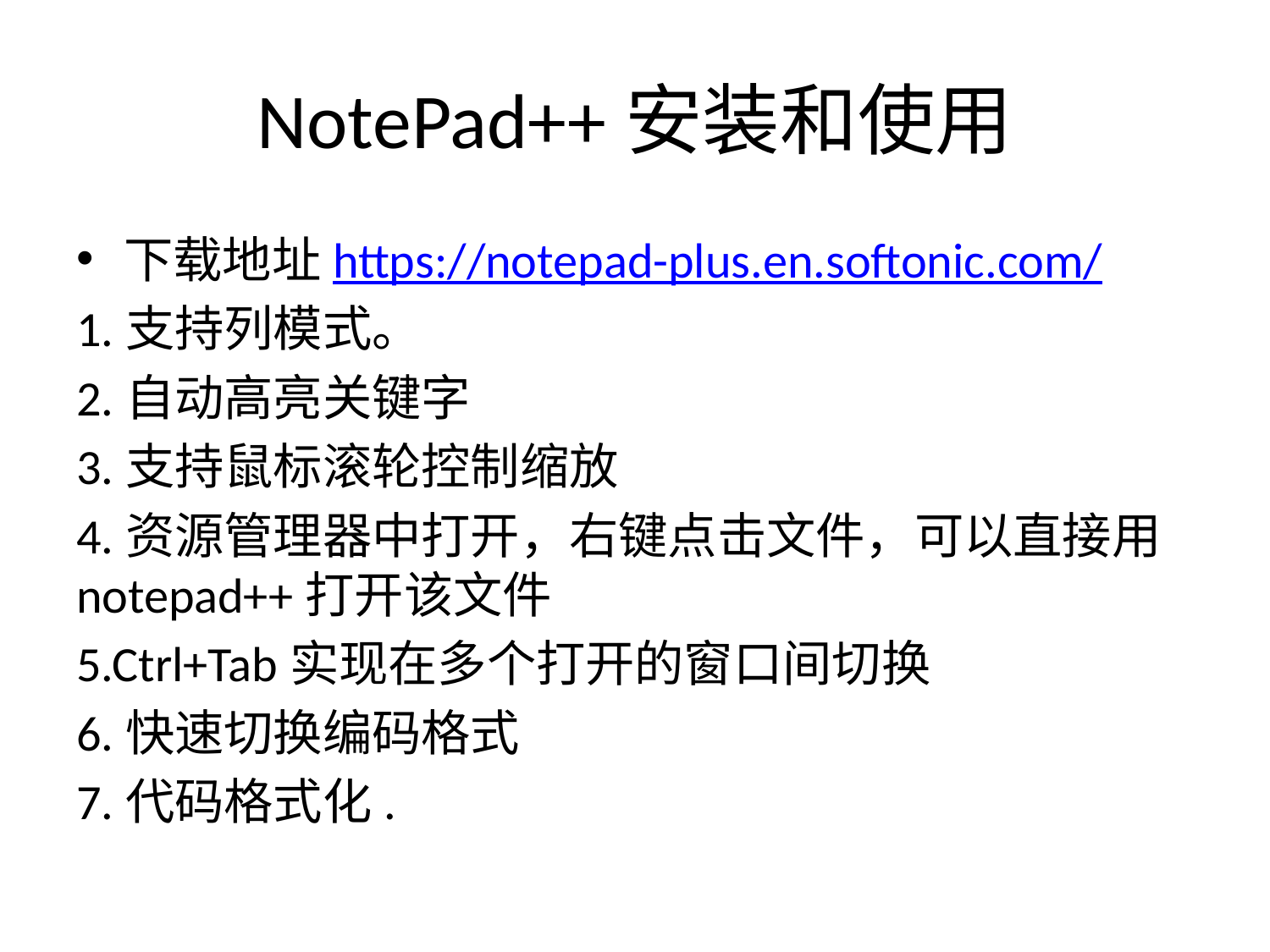

# NotePad++安装和使用
下载地址https://notepad-plus.en.softonic.com/
1.支持列模式。
2.自动高亮关键字
3.支持鼠标滚轮控制缩放
4.资源管理器中打开，右键点击文件，可以直接用notepad++打开该文件
5.Ctrl+Tab实现在多个打开的窗口间切换
6.快速切换编码格式
7.代码格式化.